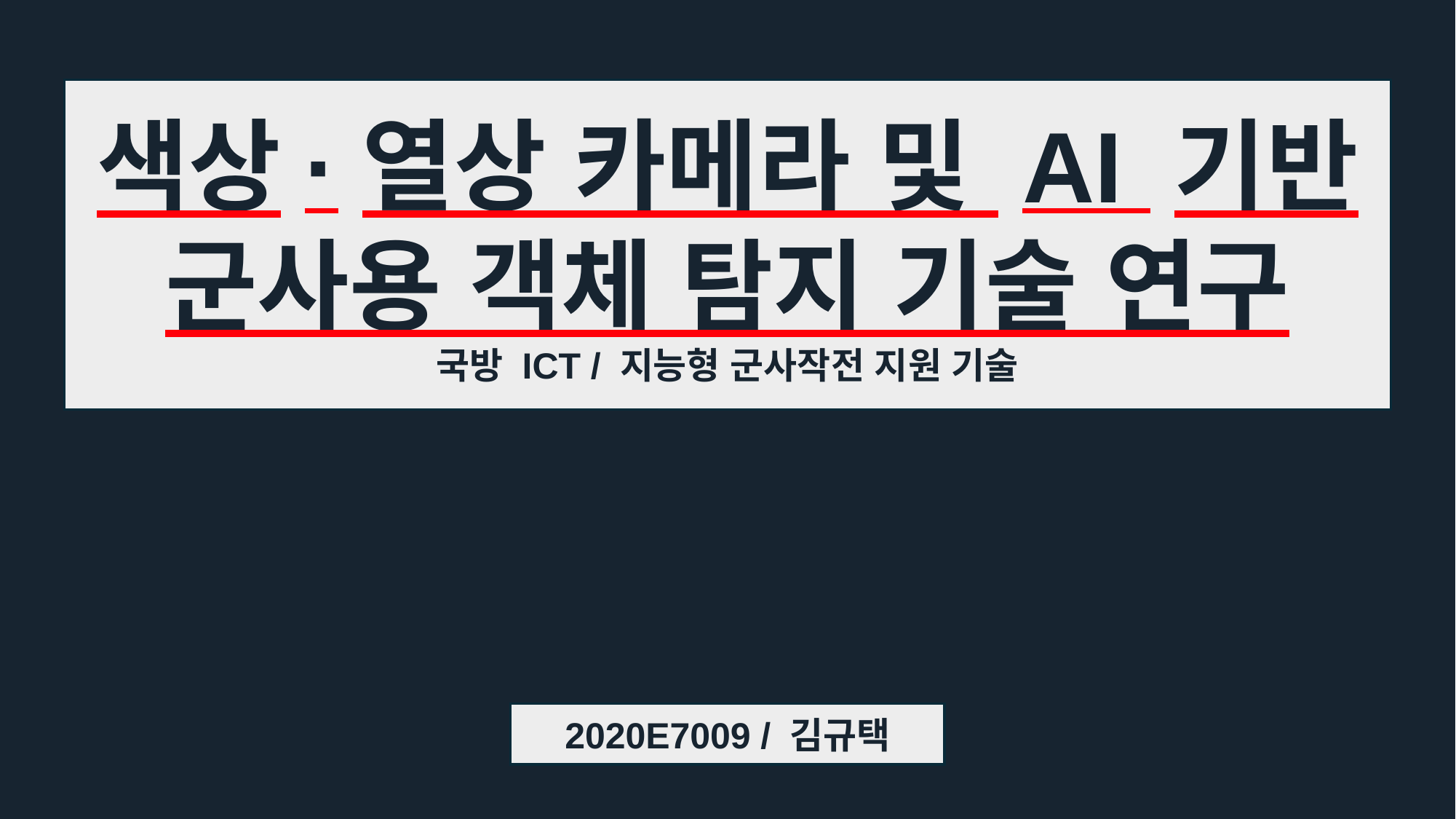

색상·열상 카메라 및 AI 기반 군사용 객체 탐지 기술 연구
국방 ICT / 지능형 군사작전 지원 기술
2020E7009 / 김규택